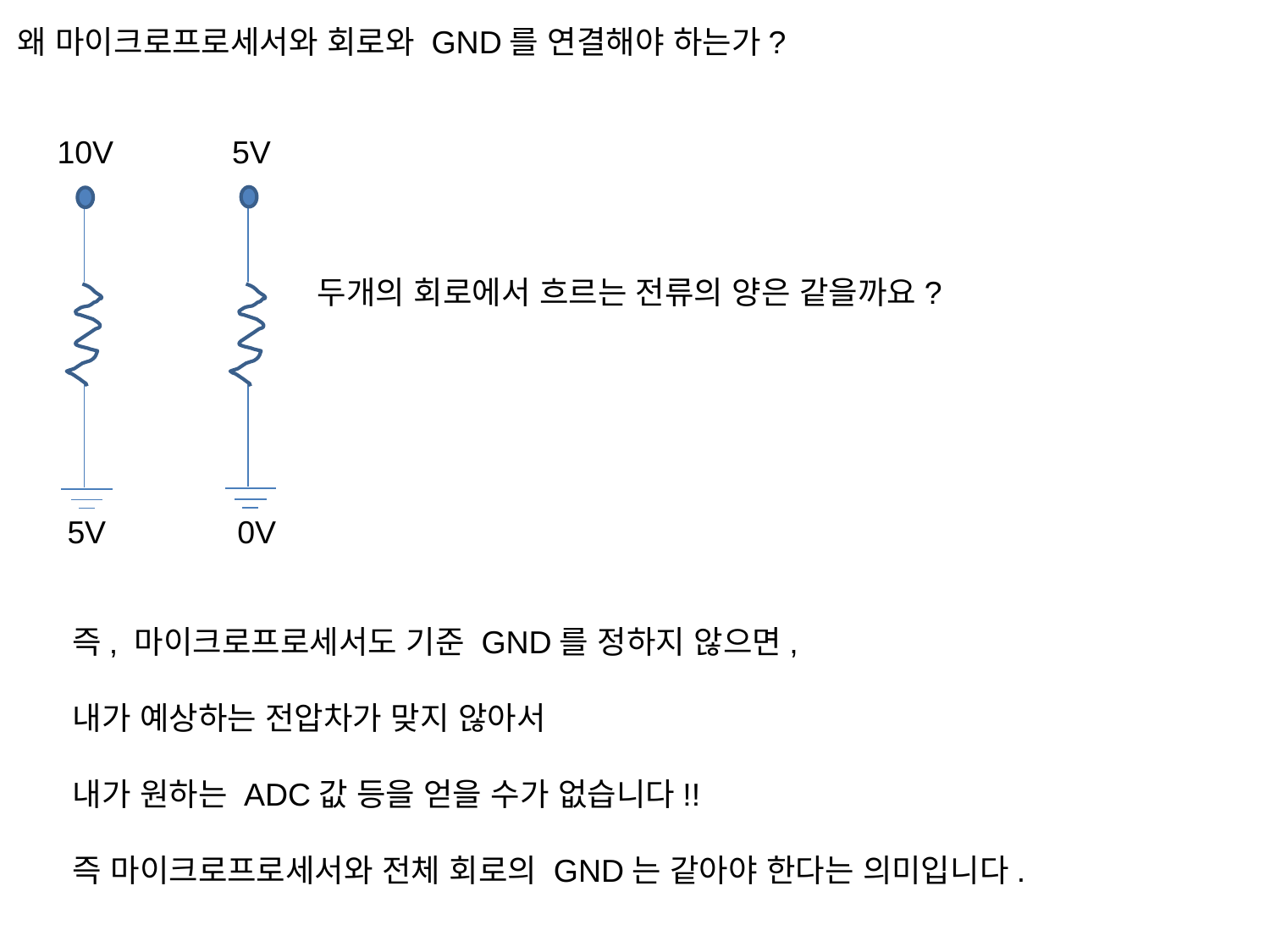

왜 마이크로프로세서와 회로와 GND를 연결해야 하는가?
10V
5V

두개의 회로에서 흐르는 전류의 양은 같을까요?

5V
0V
즉, 마이크로프로세서도 기준 GND를 정하지 않으면,

내가 예상하는 전압차가 맞지 않아서

내가 원하는 ADC값 등을 얻을 수가 없습니다!!

즉 마이크로프로세서와 전체 회로의 GND는 같아야 한다는 의미입니다.